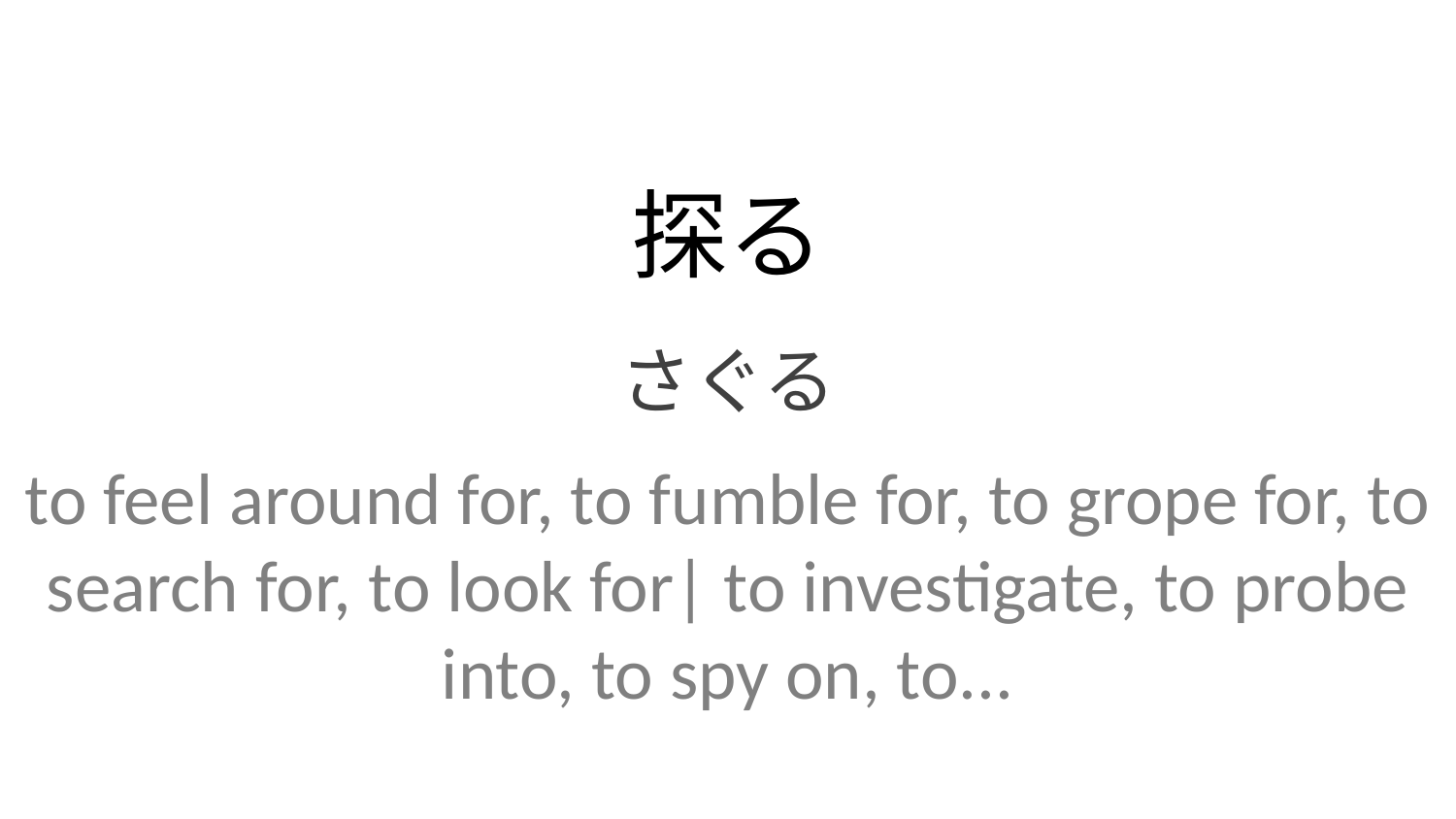

探る

さぐる
to feel around for, to fumble for, to grope for, to search for, to look for| to investigate, to probe into, to spy on, to...